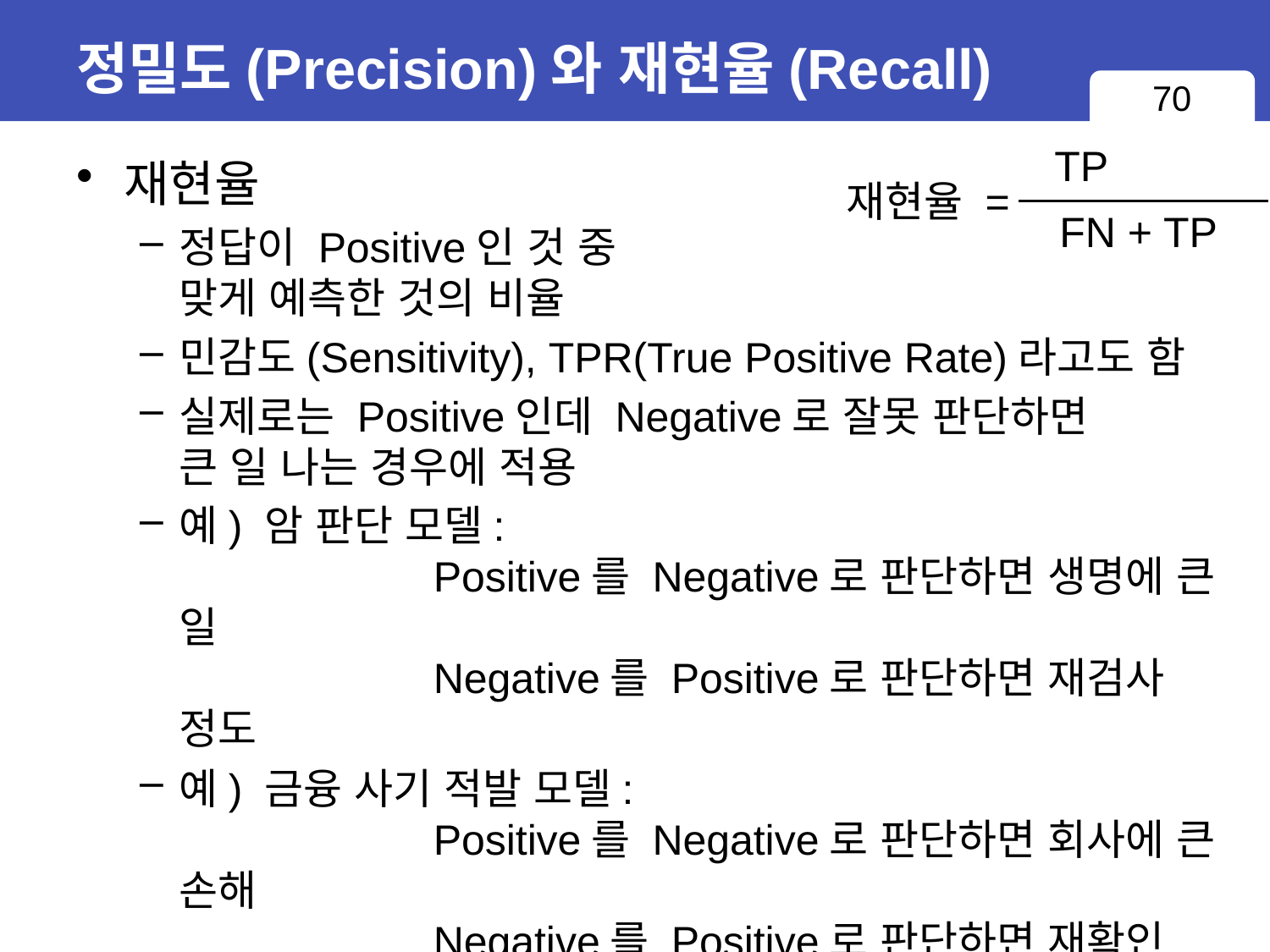

# 정밀도(Precision)와 재현율(Recall)
70
TP
재현율
정답이 Positive인 것 중
맞게 예측한 것의 비율
민감도(Sensitivity), TPR(True Positive Rate)라고도 함
실제로는 Positive인데 Negative로 잘못 판단하면
큰 일 나는 경우에 적용
예) 암 판단 모델:
		Positive를 Negative로 판단하면 생명에 큰 일
		Negative를 Positive로 판단하면 재검사 정도
예) 금융 사기 적발 모델:
		Positive를 Negative로 판단하면 회사에 큰 손해
		Negative를 Positive로 판단하면 재확인 정도
재현율 =
FN + TP